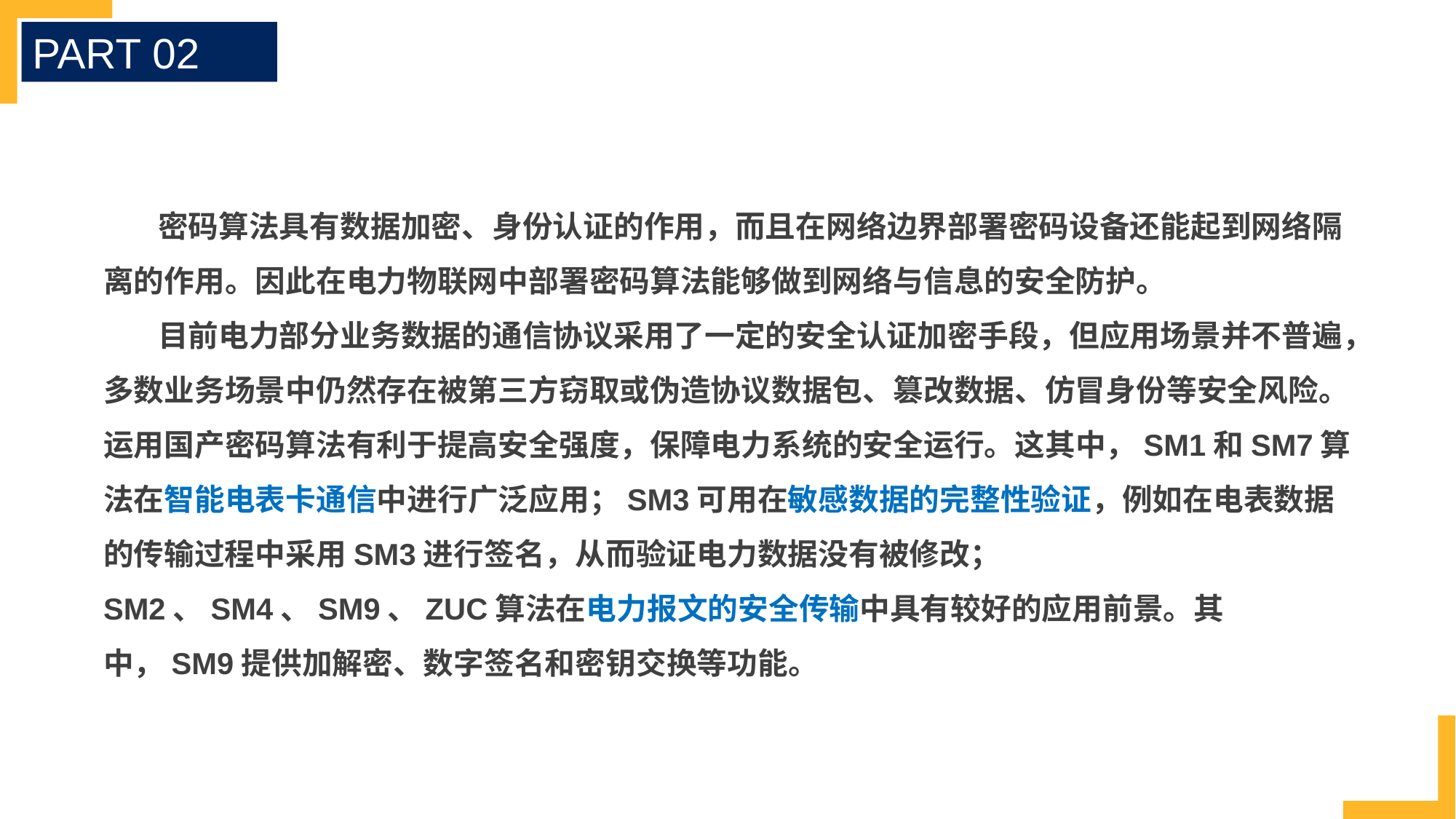

PART 02
密码算法具有数据加密、身份认证的作用，而且在网络边界部署密码设备还能起到网络隔离的作用。因此在电力物联网中部署密码算法能够做到网络与信息的安全防护。
目前电力部分业务数据的通信协议采用了一定的安全认证加密手段，但应用场景并不普遍，多数业务场景中仍然存在被第三方窃取或伪造协议数据包、篡改数据、仿冒身份等安全风险。运用国产密码算法有利于提高安全强度，保障电力系统的安全运行。这其中，SM1和SM7算法在智能电表卡通信中进行广泛应用；SM3可用在敏感数据的完整性验证，例如在电表数据的传输过程中采用SM3进行签名，从而验证电力数据没有被修改；SM2、SM4、SM9、ZUC算法在电力报文的安全传输中具有较好的应用前景。其中，SM9提供加解密、数字签名和密钥交换等功能。